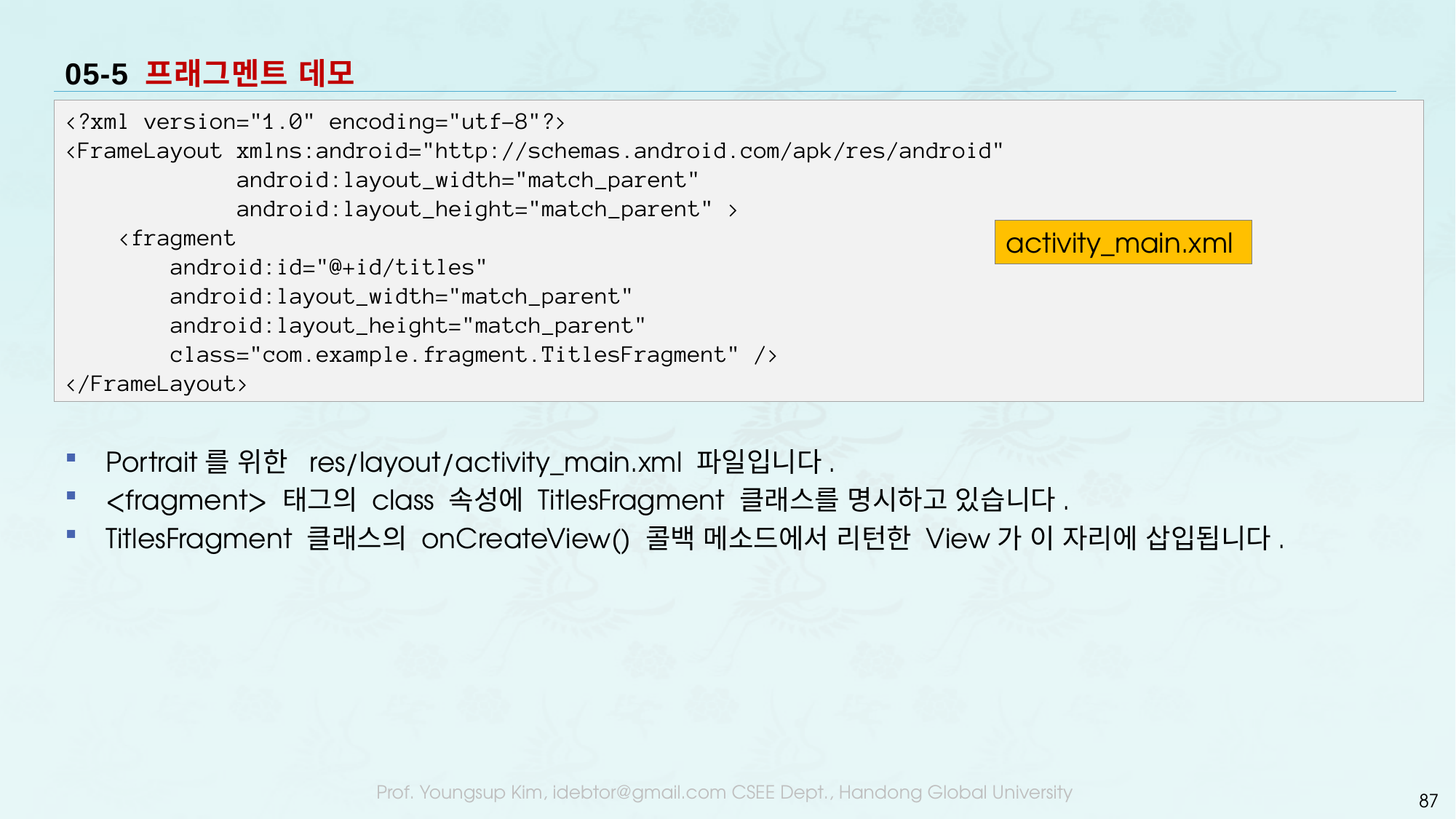

# 05-5 프래그멘트 데모

Portrait를 위한  res/layout/activity_main.xml 파일입니다.
<fragment> 태그의 class 속성에 TitlesFragment 클래스를 명시하고 있습니다.
TitlesFragment 클래스의 onCreateView() 콜백 메소드에서 리턴한 View가 이 자리에 삽입됩니다.
<?xml version="1.0" encoding="utf-8"?>
<FrameLayout xmlns:android="http://schemas.android.com/apk/res/android"
             android:layout_width="match_parent"
             android:layout_height="match_parent" >
    <fragment
        android:id="@+id/titles"
        android:layout_width="match_parent"
        android:layout_height="match_parent"
        class="com.example.fragment.TitlesFragment" />
</FrameLayout>
activity_main.xml
87